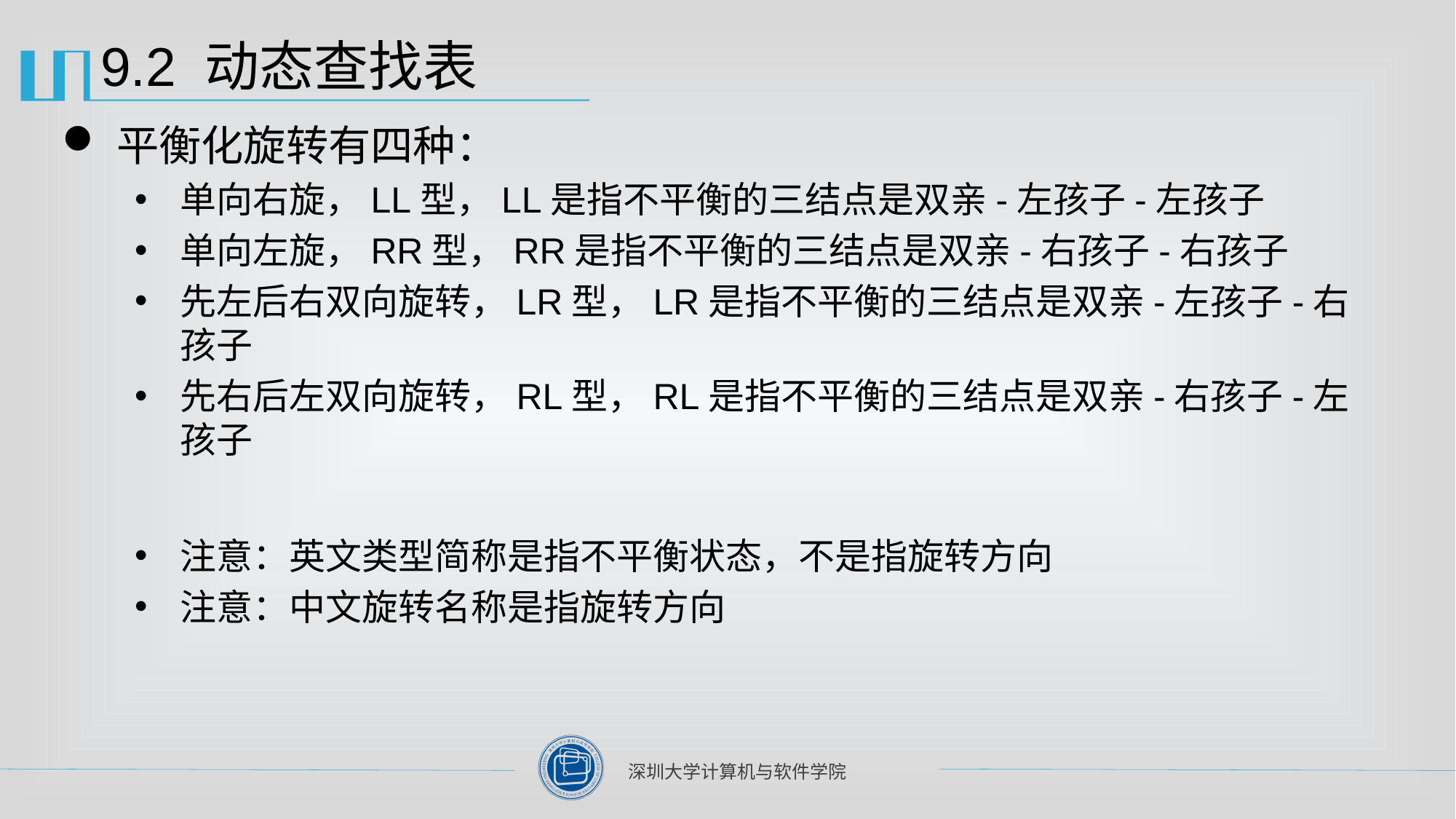

# 9.2 动态查找表
平衡化旋转有四种：
单向右旋，LL型，LL是指不平衡的三结点是双亲-左孩子-左孩子
单向左旋，RR型，RR是指不平衡的三结点是双亲-右孩子-右孩子
先左后右双向旋转，LR型，LR是指不平衡的三结点是双亲-左孩子-右孩子
先右后左双向旋转，RL型，RL是指不平衡的三结点是双亲-右孩子-左孩子

注意：英文类型简称是指不平衡状态，不是指旋转方向
注意：中文旋转名称是指旋转方向

63